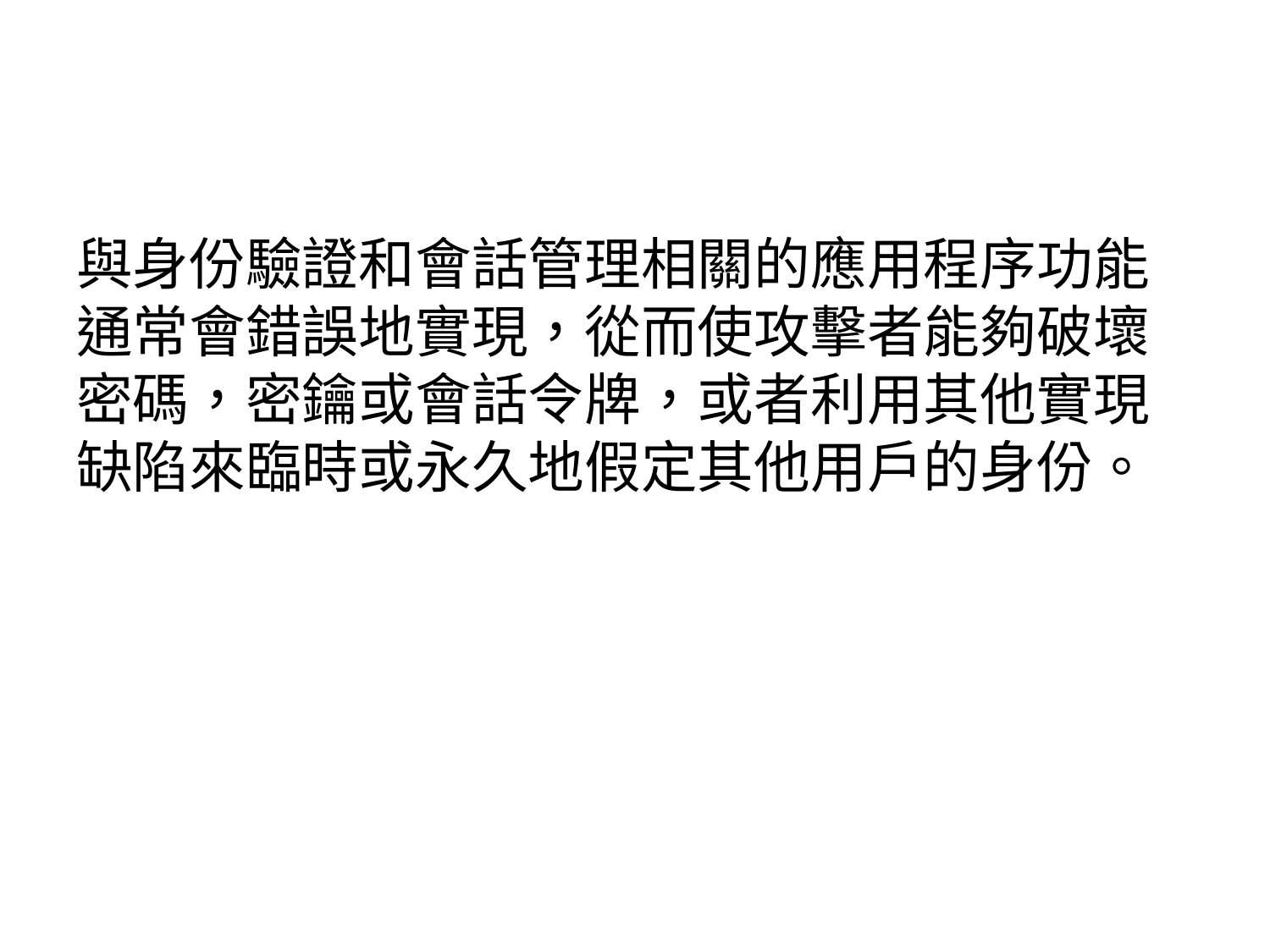

#
與身份驗證和會話管理相關的應用程序功能通常會錯誤地實現，從而使攻擊者能夠破壞密碼，密鑰或會話令牌，或者利用其他實現缺陷來臨時或永久地假定其他用戶的身份。